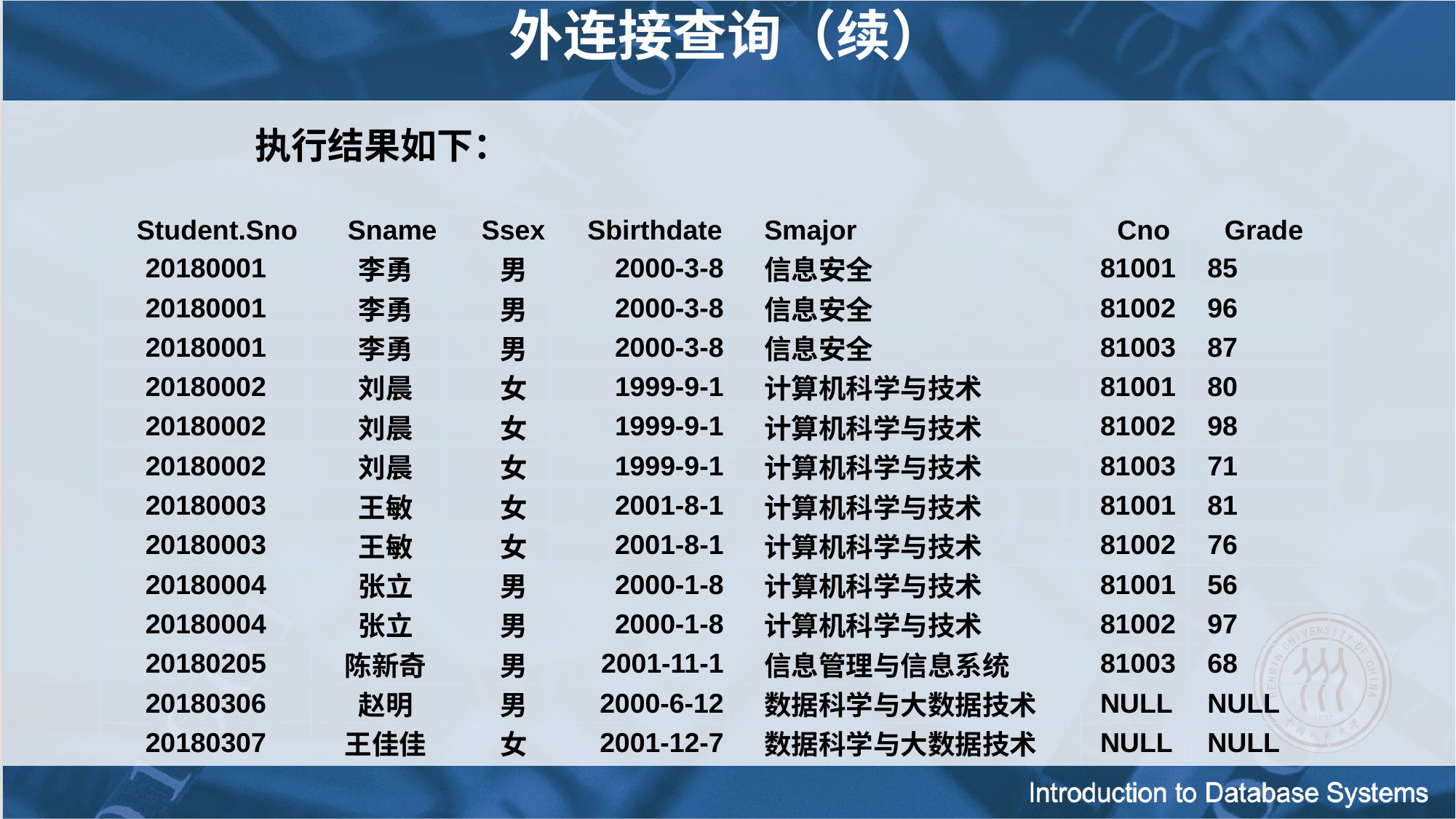

外连接查询（续）
执行结果如下：

| Student.Sno | Sname | Ssex | Sbirthdate | Smajor | Cno | Grade |
| --- | --- | --- | --- | --- | --- | --- |
| 20180001 | 李勇 | 男 | 2000-3-8 | 信息安全 | 81001 | 85 |
| 20180001 | 李勇 | 男 | 2000-3-8 | 信息安全 | 81002 | 96 |
| 20180001 | 李勇 | 男 | 2000-3-8 | 信息安全 | 81003 | 87 |
| 20180002 | 刘晨 | 女 | 1999-9-1 | 计算机科学与技术 | 81001 | 80 |
| 20180002 | 刘晨 | 女 | 1999-9-1 | 计算机科学与技术 | 81002 | 98 |
| 20180002 | 刘晨 | 女 | 1999-9-1 | 计算机科学与技术 | 81003 | 71 |
| 20180003 | 王敏 | 女 | 2001-8-1 | 计算机科学与技术 | 81001 | 81 |
| 20180003 | 王敏 | 女 | 2001-8-1 | 计算机科学与技术 | 81002 | 76 |
| 20180004 | 张立 | 男 | 2000-1-8 | 计算机科学与技术 | 81001 | 56 |
| 20180004 | 张立 | 男 | 2000-1-8 | 计算机科学与技术 | 81002 | 97 |
| 20180205 | 陈新奇 | 男 | 2001-11-1 | 信息管理与信息系统 | 81003 | 68 |
| 20180306 | 赵明 | 男 | 2000-6-12 | 数据科学与大数据技术 | NULL | NULL |
| 20180307 | 王佳佳 | 女 | 2001-12-7 | 数据科学与大数据技术 | NULL | NULL |